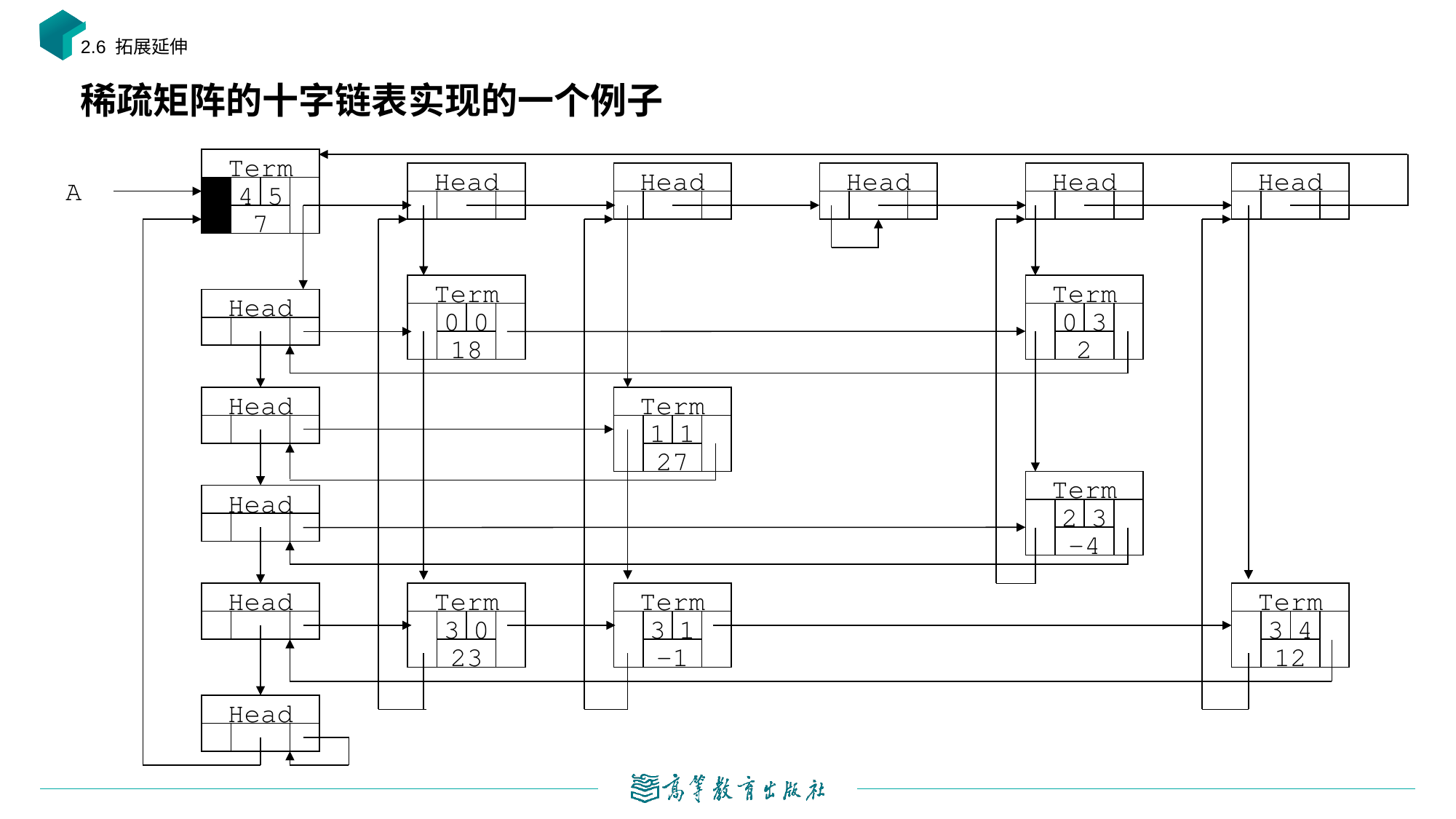

2.6 拓展延伸

# 稀疏矩阵的十字链表实现的一个例子
Term
A
4
5

7
Head

Head

Head

Head

Head

Term

0
0

18
Term

0
3

2
Head

Head

Term

1
1

27
Term

2
3

-4
Head

Head

Term

3
0

23
Term

3
1

-1
Term

3
4

12
Head